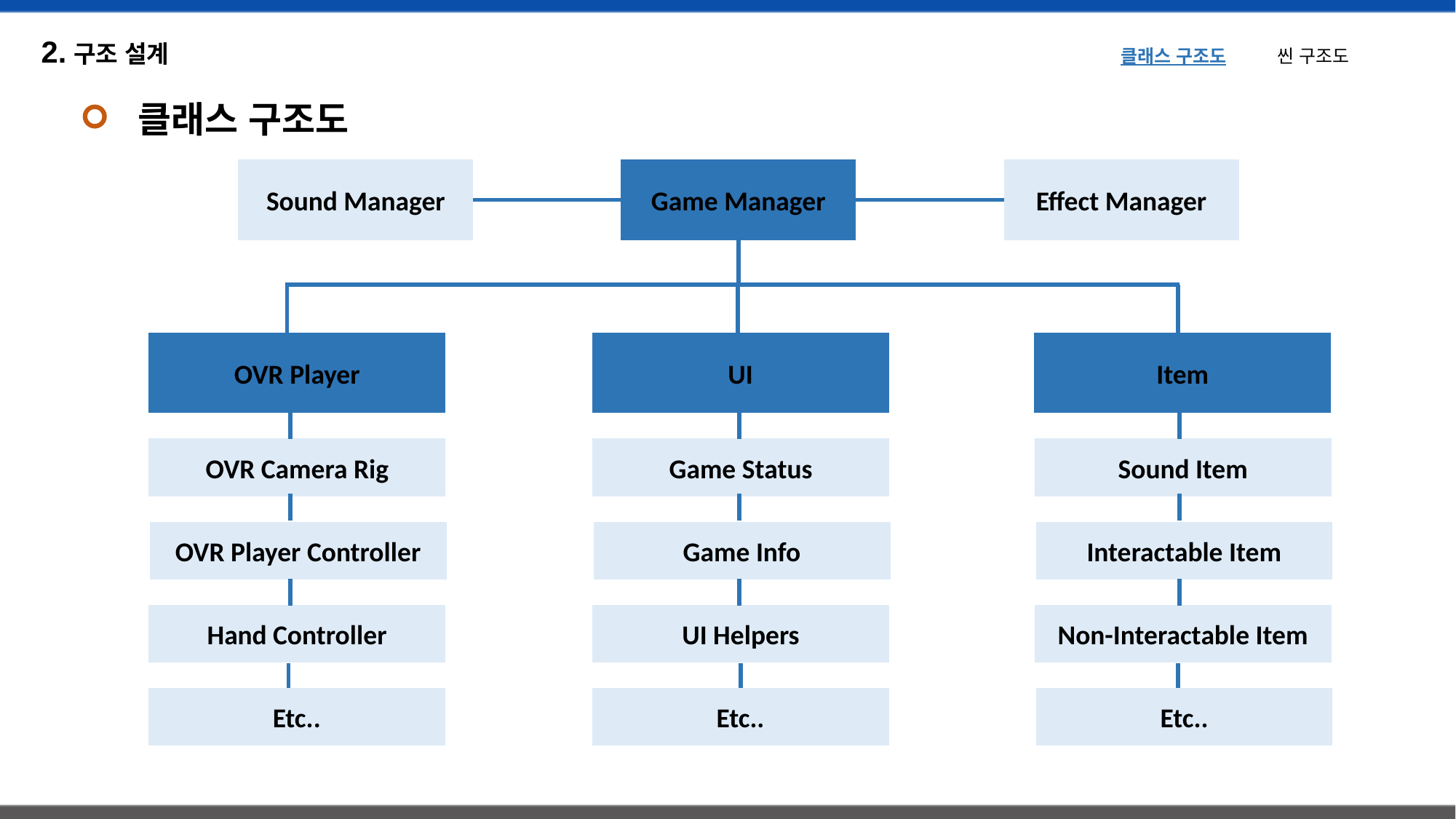

2.구조 설계
클래스 구조도          씬 구조도
클래스 구조도

Sound Manager
Game Manager
Effect Manager
OVR Player
UI
Item
OVR Camera Rig
Game Status
Sound Item
OVR Player Controller
Game Info
Interactable Item
Hand Controller
UI Helpers
Non-Interactable Item
Etc..
Etc..
Etc..